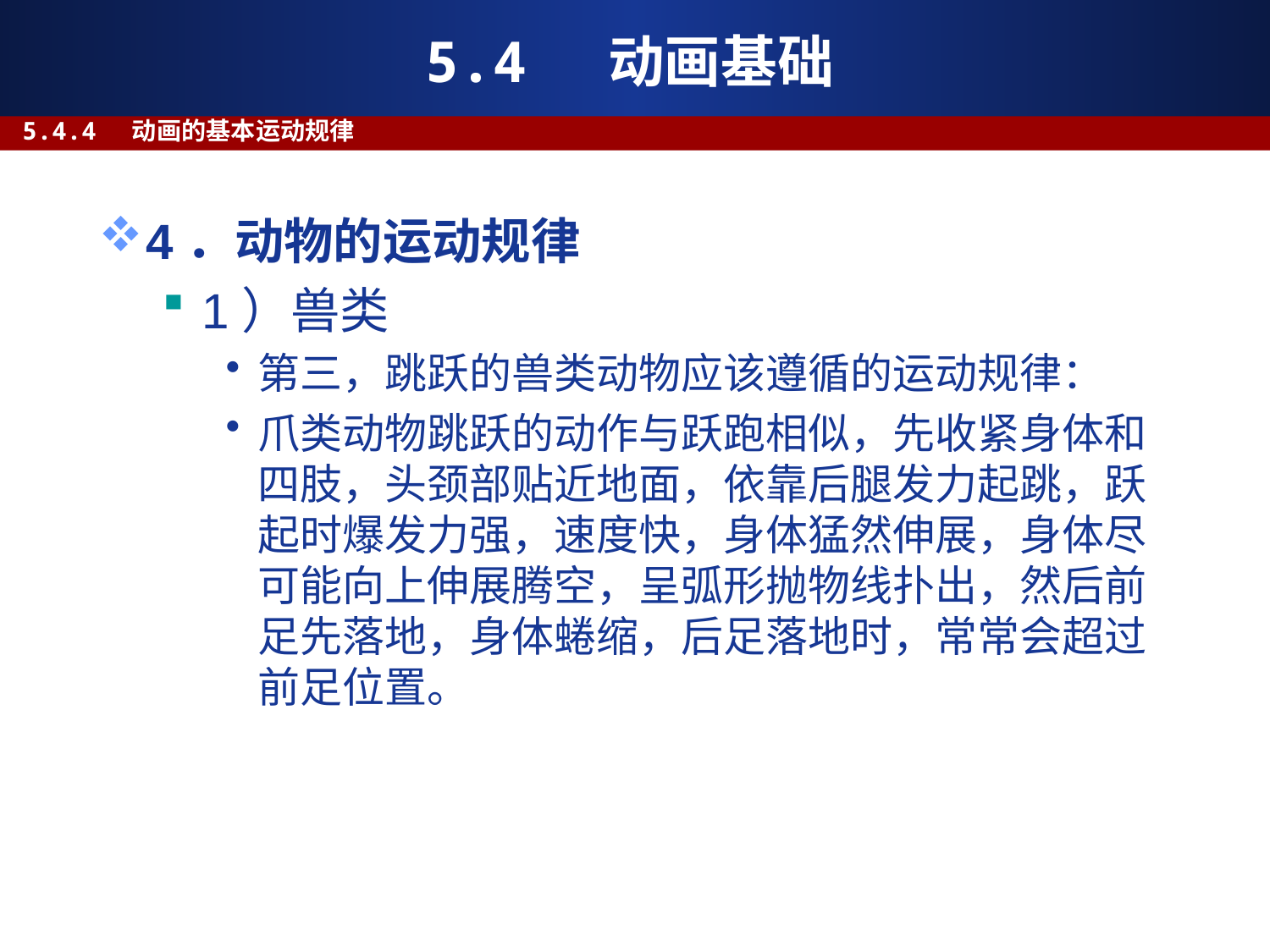

# 5.4  动画基础
5.4.4  动画的基本运动规律
4．动物的运动规律
1）兽类
第三，跳跃的兽类动物应该遵循的运动规律：
爪类动物跳跃的动作与跃跑相似，先收紧身体和四肢，头颈部贴近地面，依靠后腿发力起跳，跃起时爆发力强，速度快，身体猛然伸展，身体尽可能向上伸展腾空，呈弧形抛物线扑出，然后前足先落地，身体蜷缩，后足落地时，常常会超过前足位置。